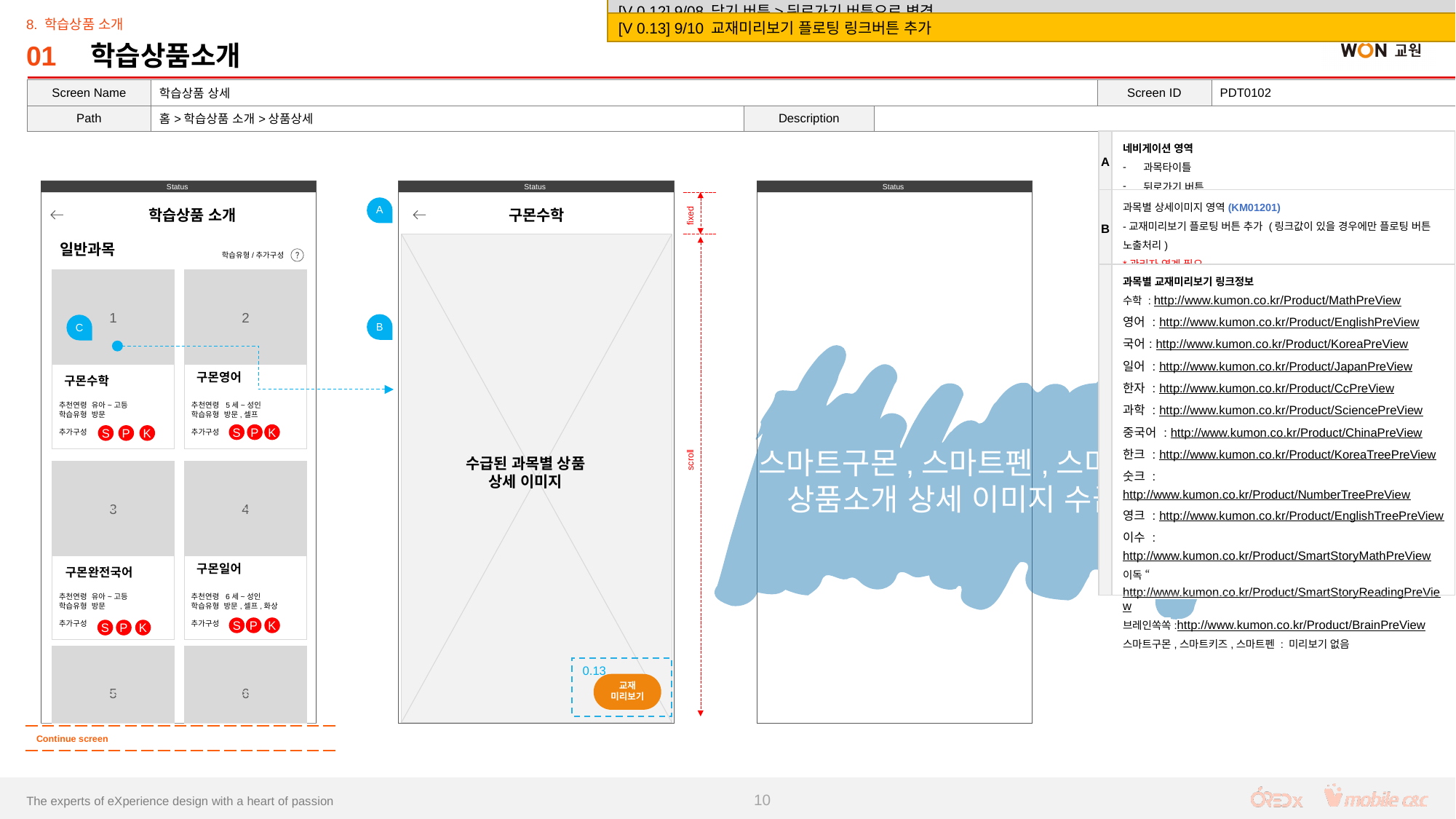

[V 0.12] 9/08 닫기 버튼>뒤로가기 버튼으로 변경
[V 0.13] 9/10 교재미리보기 플로팅 링크버튼 추가
8. 학습상품 소개
01
# 학습상품소개
| Screen Name | 학습상품 상세 |  |  | Screen ID | PDT0102 |
| --- | --- | --- | --- | --- | --- |
| Path | 홈>학습상품 소개>상품상세 | Description |  |  |  |
| A | 네비게이션 영역 과목타이틀 뒤로가기 버튼 |
| --- | --- |
| B | 과목별 상세이미지 영역(KM01201) -교재미리보기 플로팅 버튼 추가 (링크값이 있을 경우에만 플로팅 버튼 노출처리) \*관리자 연계 필요 |
|  | 과목별 교재미리보기 링크정보 수학 : http://www.kumon.co.kr/Product/MathPreView 영어 : http://www.kumon.co.kr/Product/EnglishPreView 국어: http://www.kumon.co.kr/Product/KoreaPreView 일어 : http://www.kumon.co.kr/Product/JapanPreView 한자 : http://www.kumon.co.kr/Product/CcPreView 과학 : http://www.kumon.co.kr/Product/SciencePreView 중국어 : http://www.kumon.co.kr/Product/ChinaPreView 한크 : http://www.kumon.co.kr/Product/KoreaTreePreView 숫크 : http://www.kumon.co.kr/Product/NumberTreePreView 영크 : http://www.kumon.co.kr/Product/EnglishTreePreView 이수 : http://www.kumon.co.kr/Product/SmartStoryMathPreView 이독 “http://www.kumon.co.kr/Product/SmartStoryReadingPreView 브레인쏙쏙:http://www.kumon.co.kr/Product/BrainPreView 스마트구몬,스마트키즈,스마트펜 : 미리보기 없음 |

A
학습상품 소개
구몬수학
fixed

일반과목
학습유형/추가구성

1

2

B

C
스마트구몬,스마트펜,스마트 키즈
상품소개 상세 이미지 수급요청

구몬영어

구몬수학
추천연령  유아~고등
학습유형  방문

추가구성
추천연령  5세~성인
학습유형  방문,셀프

추가구성
S
P
K
S
P
K
수급된 과목별 상품
상세 이미지
scroll
3

4

구몬일어

구몬완전국어
추천연령  유아~고등
학습유형  방문

추가구성
추천연령  6세~성인
학습유형  방문,셀프,화상

추가구성
S
P
K
S
P
K
5

6

0.13

교재
미리보기
Continue screen